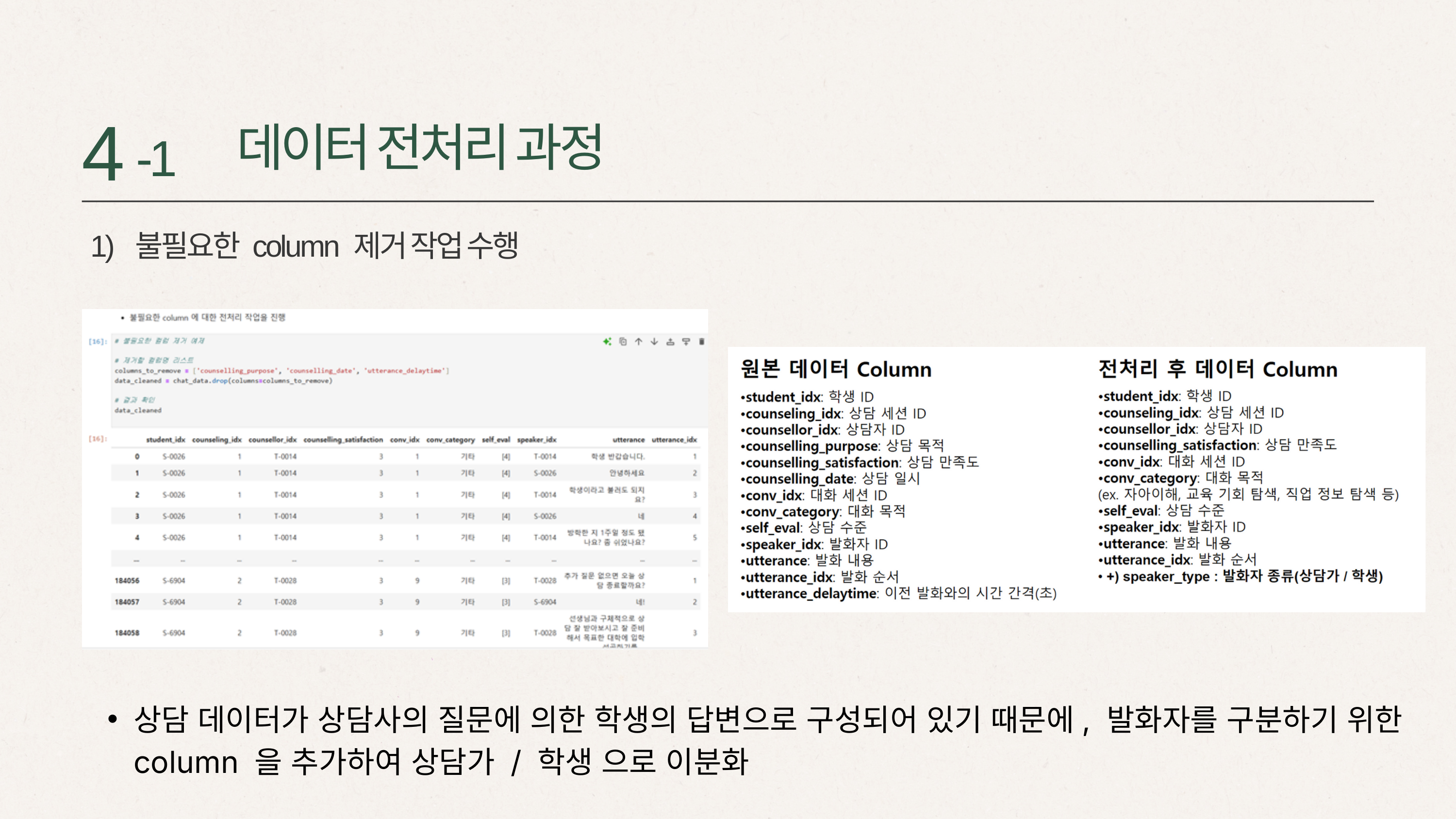

4
-1
데이터 전처리 과정

 1)  불필요한 column 제거 작업 수행

상담 데이터가 상담사의 질문에 의한 학생의 답변으로 구성되어 있기 때문에, 발화자를 구분하기 위한 column 을 추가하여 상담가 / 학생 으로 이분화